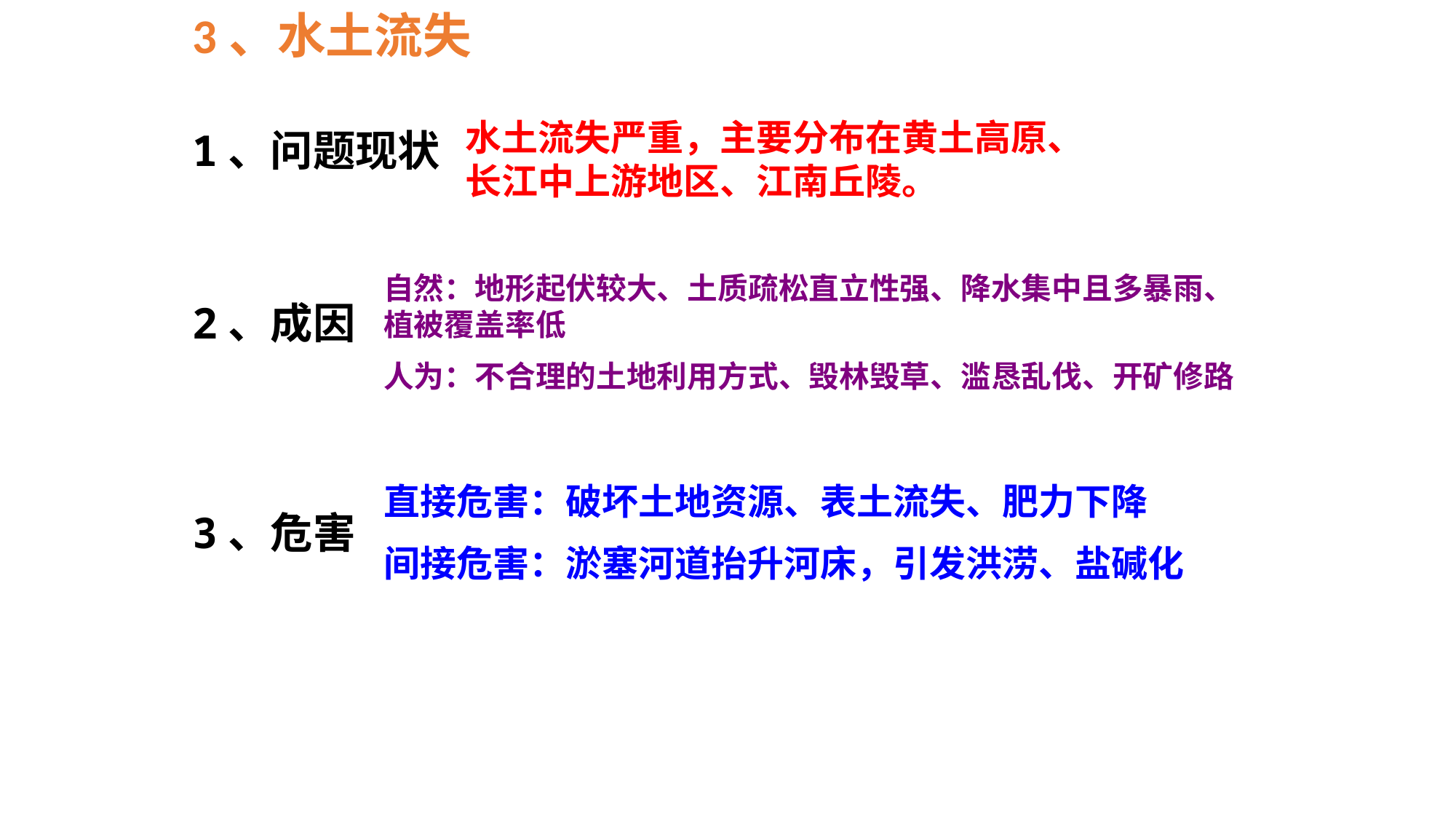

3、水土流失
水土流失严重，主要分布在黄土高原、长江中上游地区、江南丘陵。
1、问题现状
自然：地形起伏较大、土质疏松直立性强、降水集中且多暴雨、植被覆盖率低
人为：不合理的土地利用方式、毁林毁草、滥恳乱伐、开矿修路
2、成因
直接危害：破坏土地资源、表土流失、肥力下降
间接危害：淤塞河道抬升河床，引发洪涝、盐碱化
3、危害